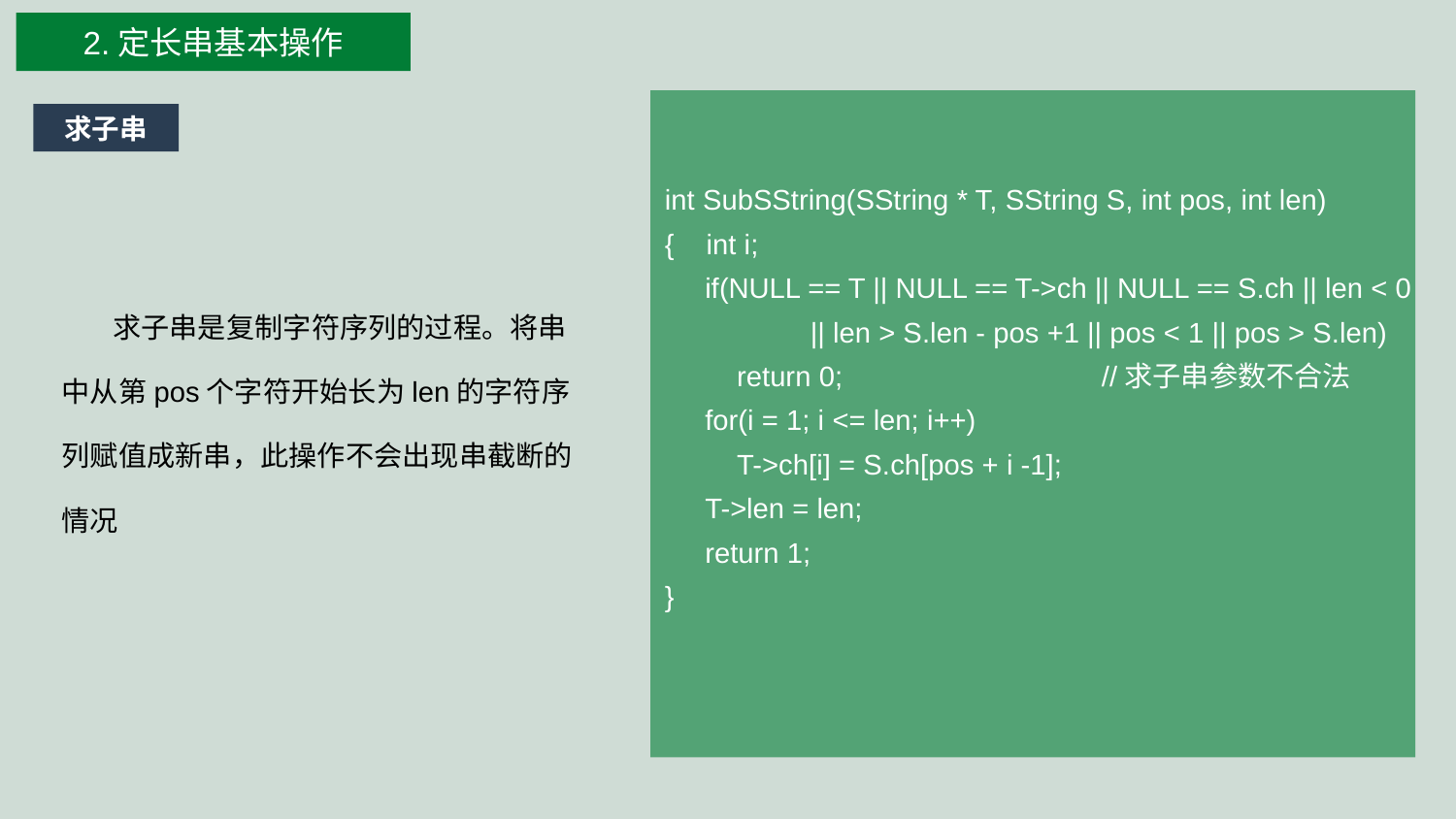

2.定长串基本操作

求子串
int SubSString(SString * T, SString S, int pos, int len)
{    int i;
     if(NULL == T || NULL == T->ch || NULL == S.ch || len < 0
	|| len > S.len - pos +1 || pos < 1 || pos > S.len)
         return 0;		//求子串参数不合法
     for(i = 1; i <= len; i++)
         T->ch[i] = S.ch[pos + i -1];
     T->len = len;
     return 1;
}
       求子串是复制字符序列的过程。将串中从第pos个字符开始长为len的字符序列赋值成新串，此操作不会出现串截断的情况